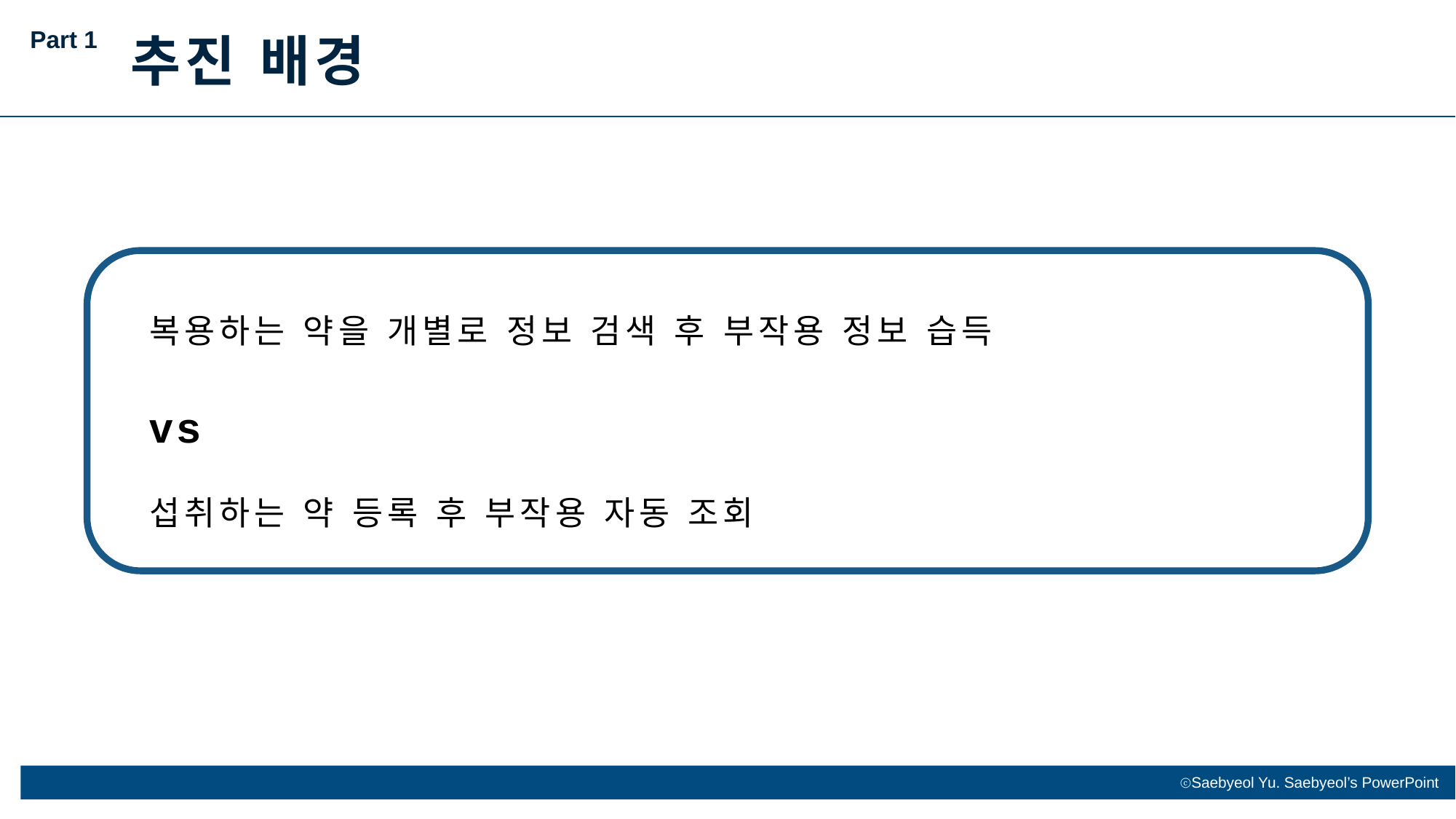

Part 1
추진 배경

복용하는 약을 개별로 정보 검색 후 부작용 정보 습득
vs
섭취하는 약 등록 후 부작용 자동 조회